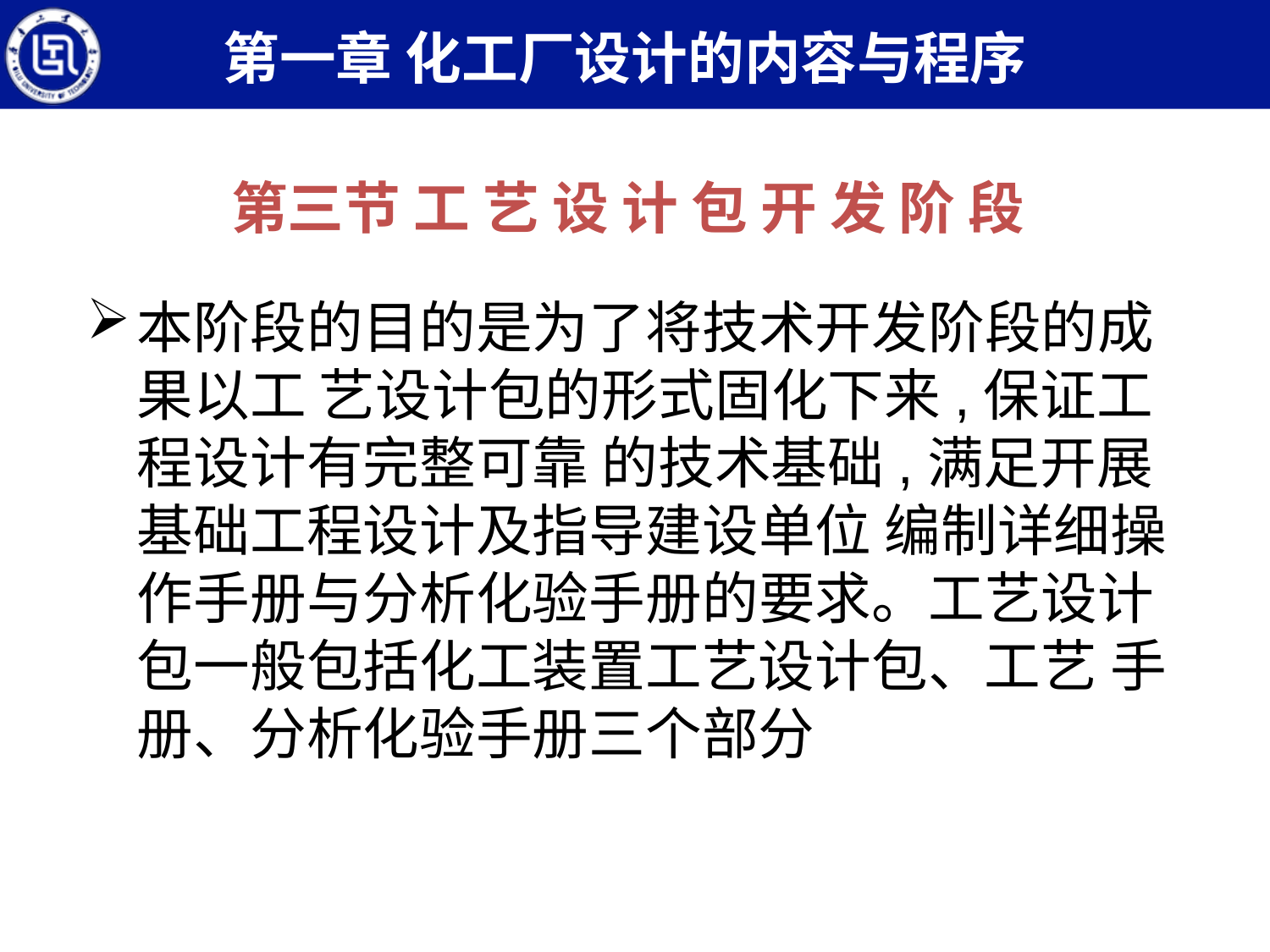

第一章 化工厂设计的内容与程序
第三节 工 艺 设 计 包 开 发 阶 段
本阶段的目的是为了将技术开发阶段的成果以工 艺设计包的形式固化下来,保证工程设计有完整可靠 的技术基础,满足开展基础工程设计及指导建设单位 编制详细操作手册与分析化验手册的要求。工艺设计包一般包括化工装置工艺设计包、工艺 手册、分析化验手册三个部分